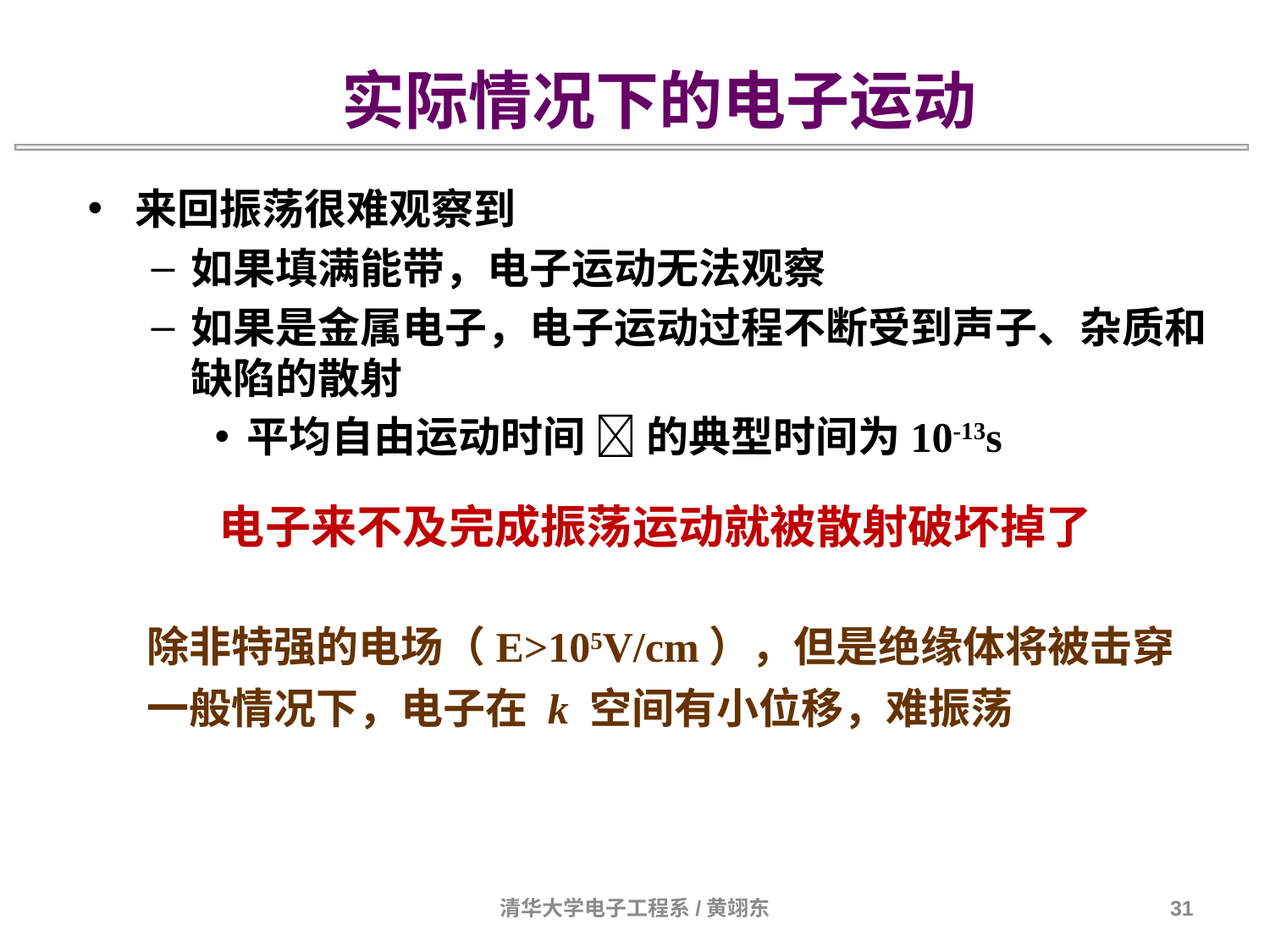

实际情况下的电子运动

来回振荡很难观察到
如果填满能带，电子运动无法观察
如果是金属电子，电子运动过程不断受到声子、杂质和缺陷的散射
平均自由运动时间 τ 的典型时间为10-13s

电子来不及完成振荡运动就被散射破坏掉了
除非特强的电场（E>105V/cm），但是绝缘体将被击穿
一般情况下，电子在 k 空间有小位移，难振荡
清华大学电子工程系/黄翊东
31